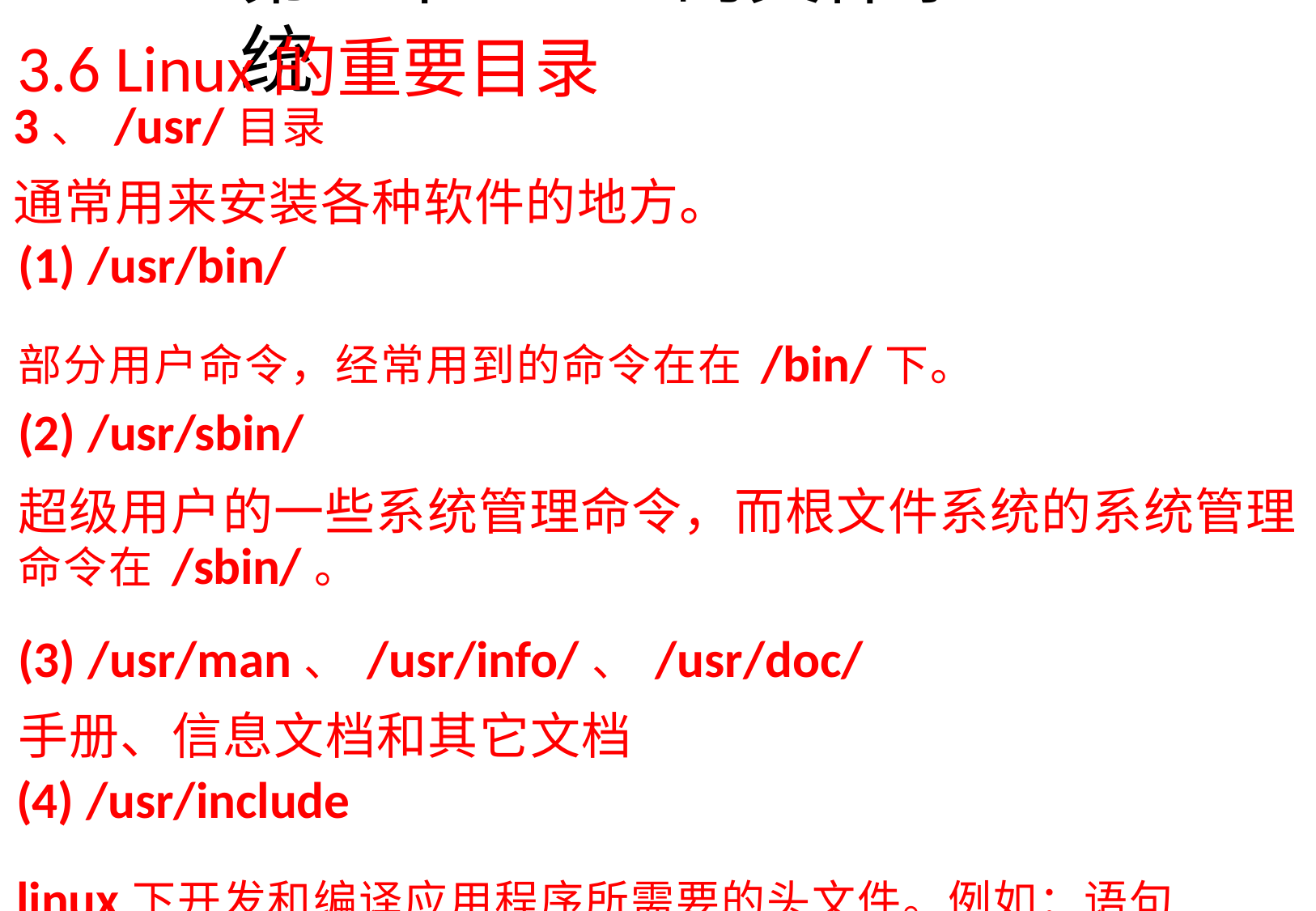

# 第3章Linux的文件系统
3.6 Linux的重要目录
3、/usr/目录
通常用来安装各种软件的地方。
/usr/bin/
部分用户命令，经常用到的命令在在/bin/下。
/usr/sbin/
超级用户的一些系统管理命令，而根文件系统的系统管理 命令在/sbin/。
/usr/man、/usr/info/、/usr/doc/
手册、信息文档和其它文档
/usr/include
linux下开发和编译应用程序所需要的头文件。例如：语句
“#include<stdio.h>”实际上是包含/usr/include/stdio.h。